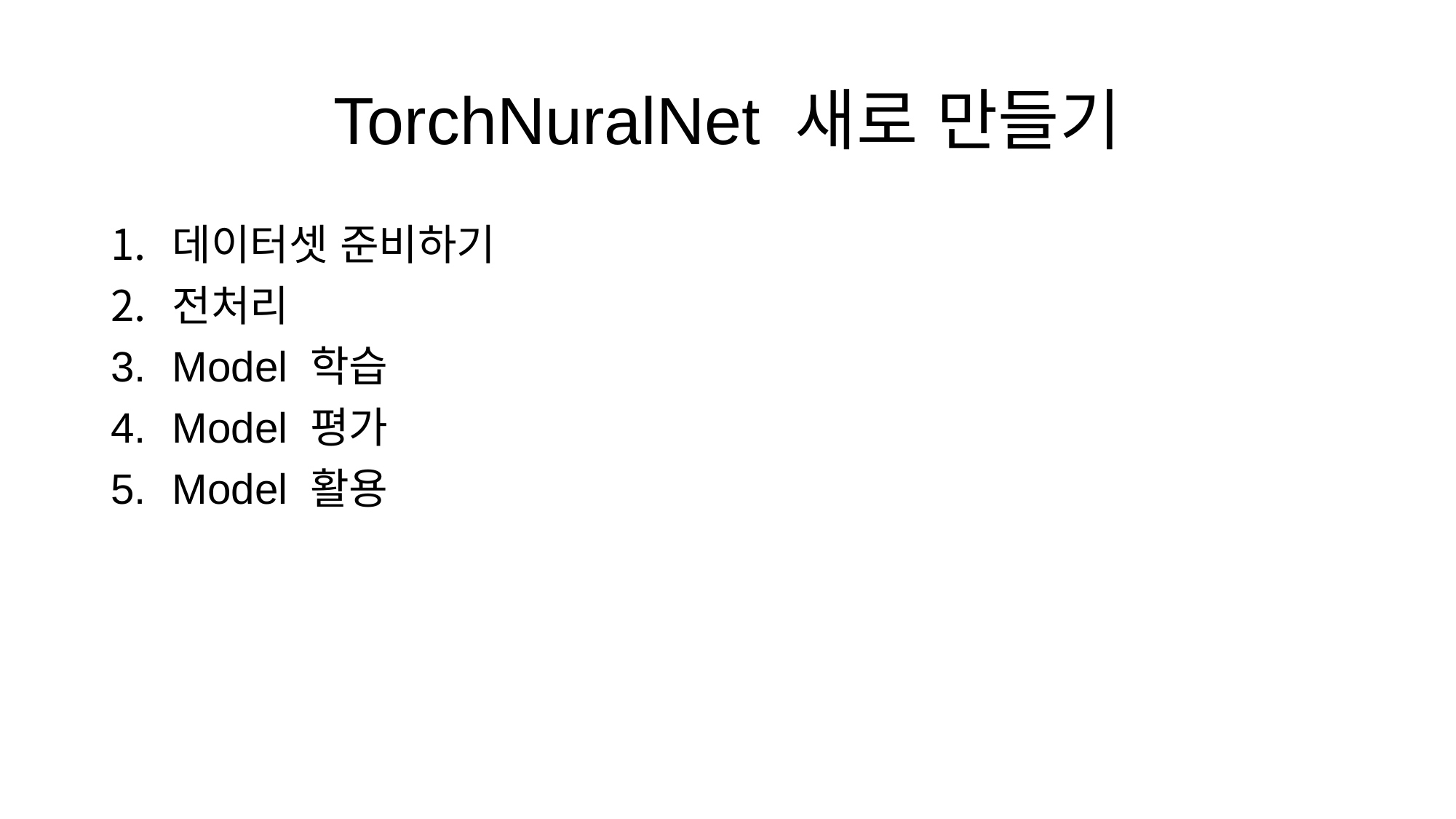

# TorchNuralNet 새로 만들기
데이터셋 준비하기
전처리
Model 학습
Model 평가
Model 활용